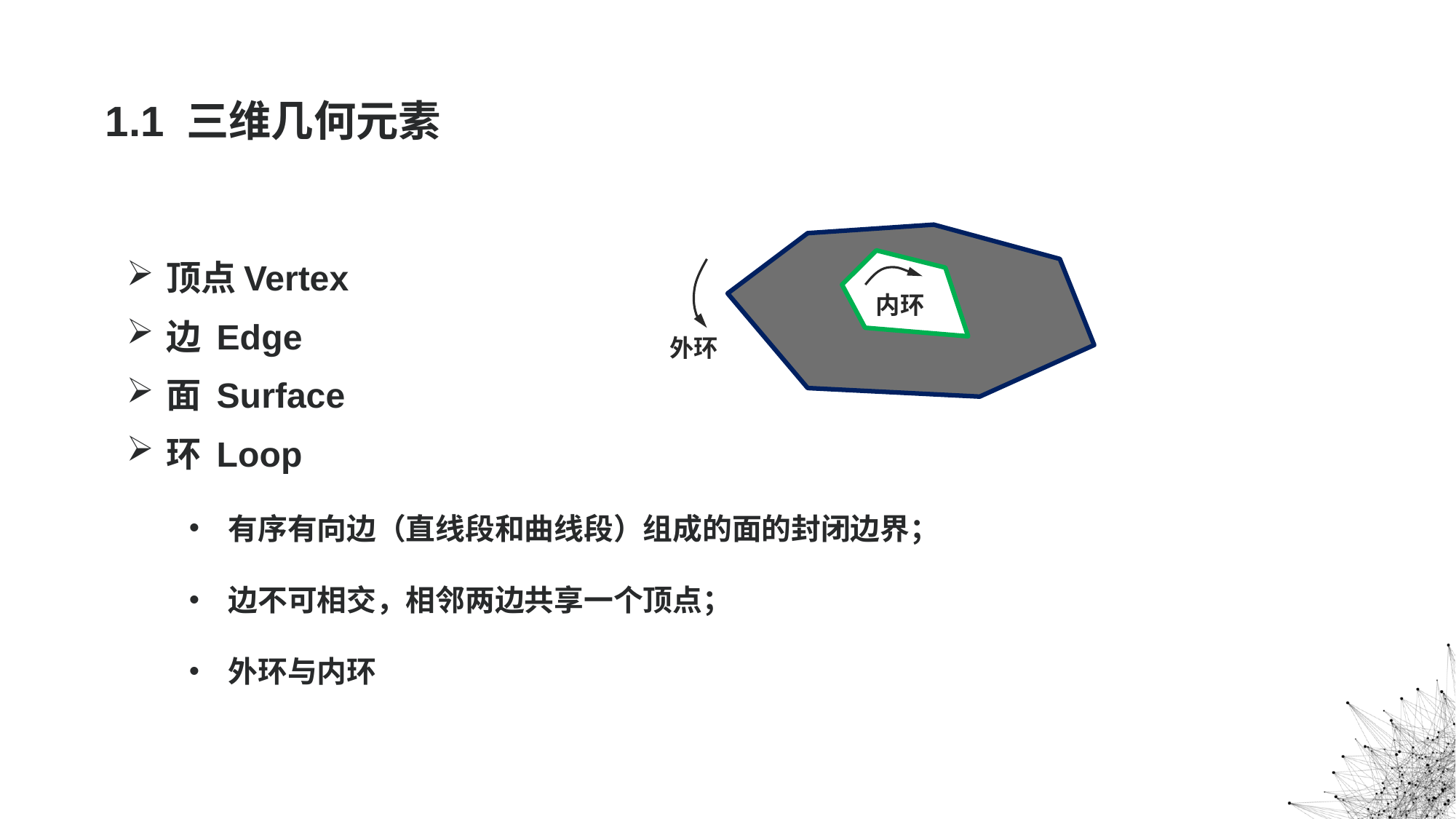

# 1.1 三维几何元素

顶点Vertex
边 Edge
面 Surface
环 Loop
有序有向边（直线段和曲线段）组成的面的封闭边界；
边不可相交，相邻两边共享一个顶点；
外环与内环

内环
外环